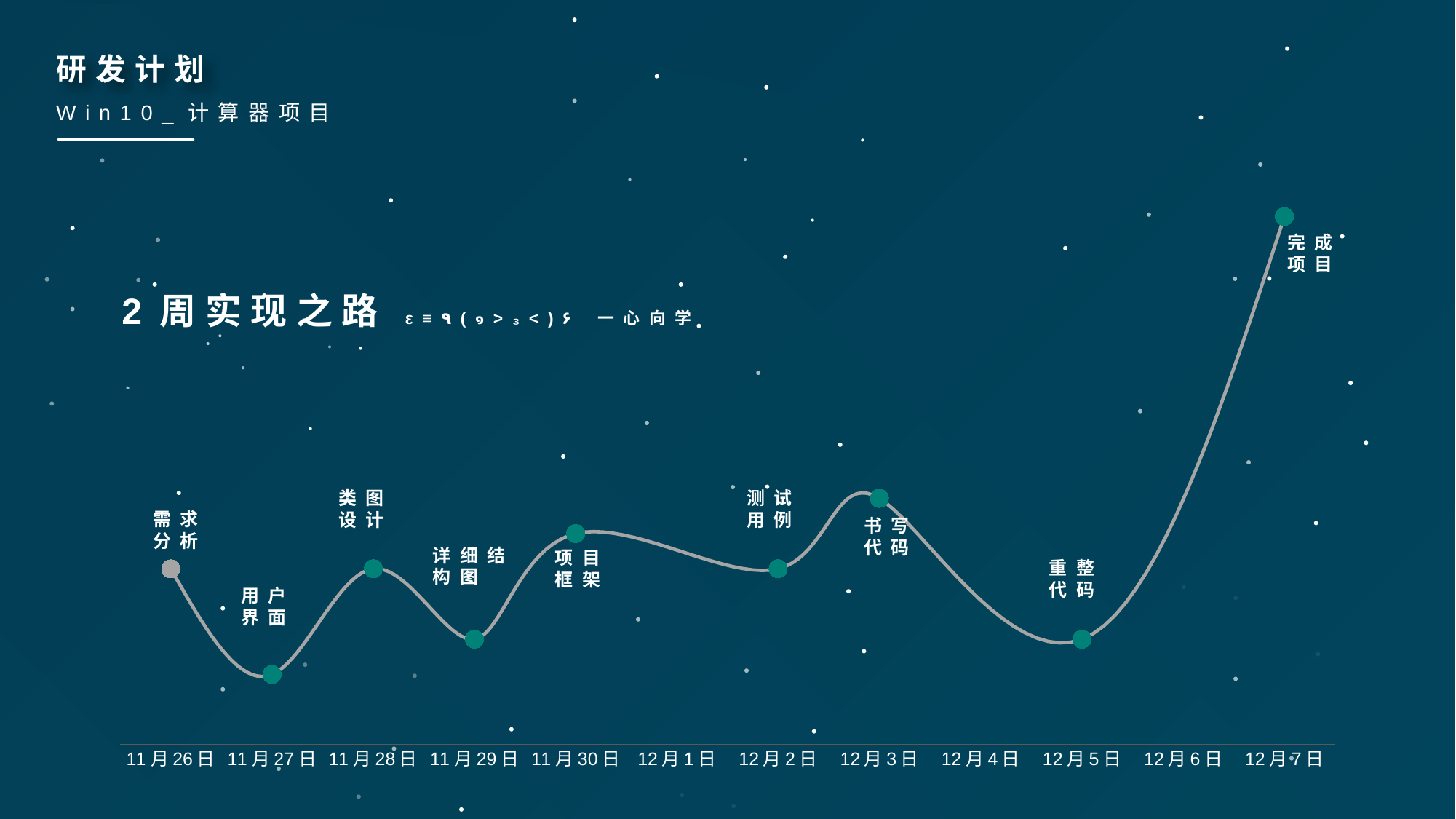

研发计划
Win10_计算器项目

### Chart

| Category | 系列 1 |
|---|---|
| 43430 | 5.0 |
| 43431 | 2.0 |
| 43432 | 5.0 |
| 43433 | 3.0 |
| 43434 | 6.0 |
| 43436 | 5.0 |
| 43437 | 7.0 |
| 43439 | 3.0 |
| 43441 | 15.0 |
完成项目
2周实现之路﻿ε≡٩(๑>₃<)۶ 一心向学
类图设计
测试用例
需求分析
书写代码
详细结构图
项目框架
重整代码
用户界面